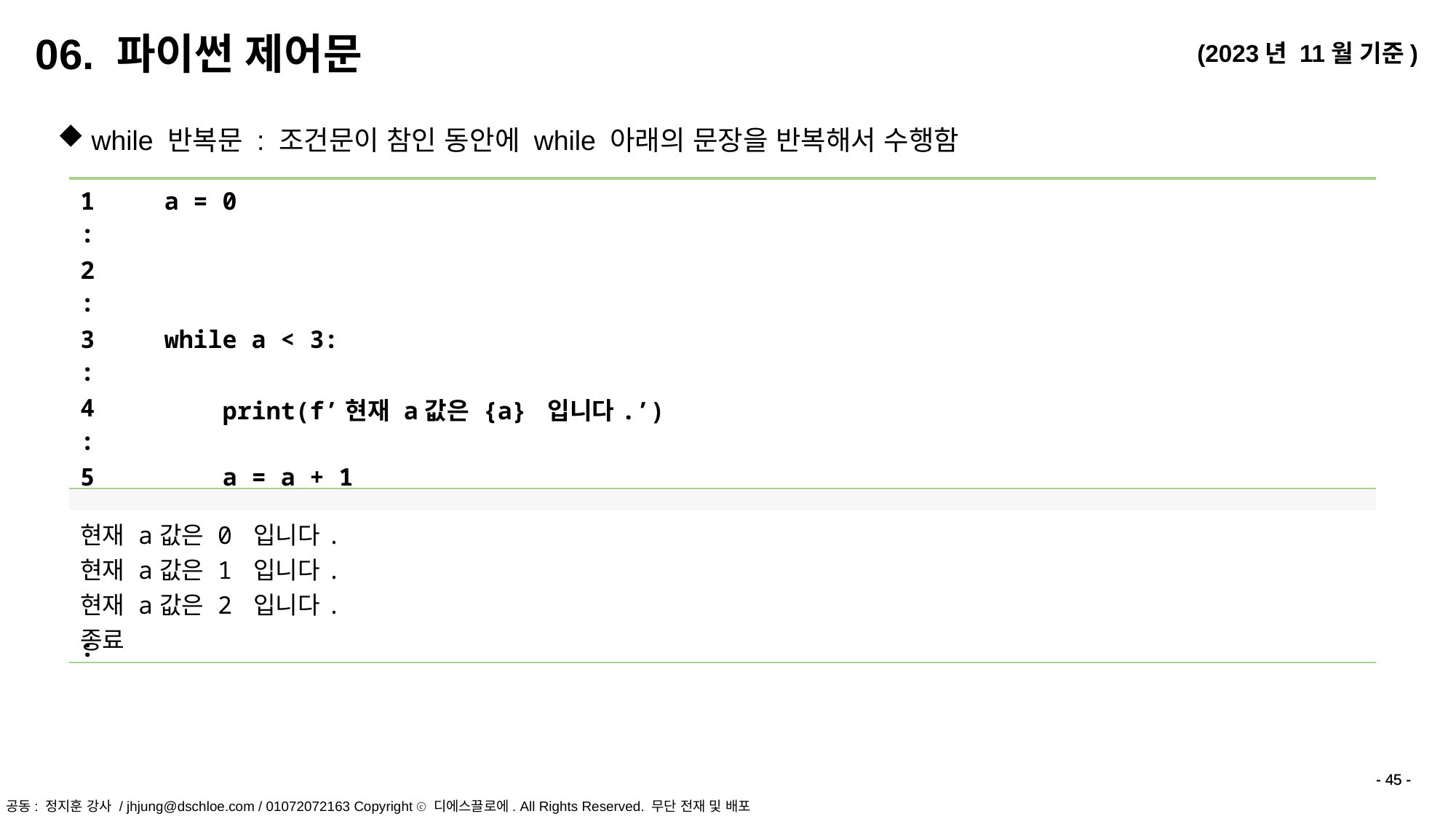

06. 파이썬 제어문
while 반복문 : 조건문이 참인 동안에 while 아래의 문장을 반복해서 수행함
| 1 : | a = 0 |
| --- | --- |
| 2 : |  |
| 3 : | while a < 3: |
| 4 : | print(f’현재 a값은 {a} 입니다.’) |
| 5 : | a = a + 1 |
| 6 : |  |
| 7 : | print(“종료“) |
|  |
| --- |
| 현재 a값은 0 입니다. 현재 a값은 1 입니다. 현재 a값은 2 입니다. 종료 |
- 45 -